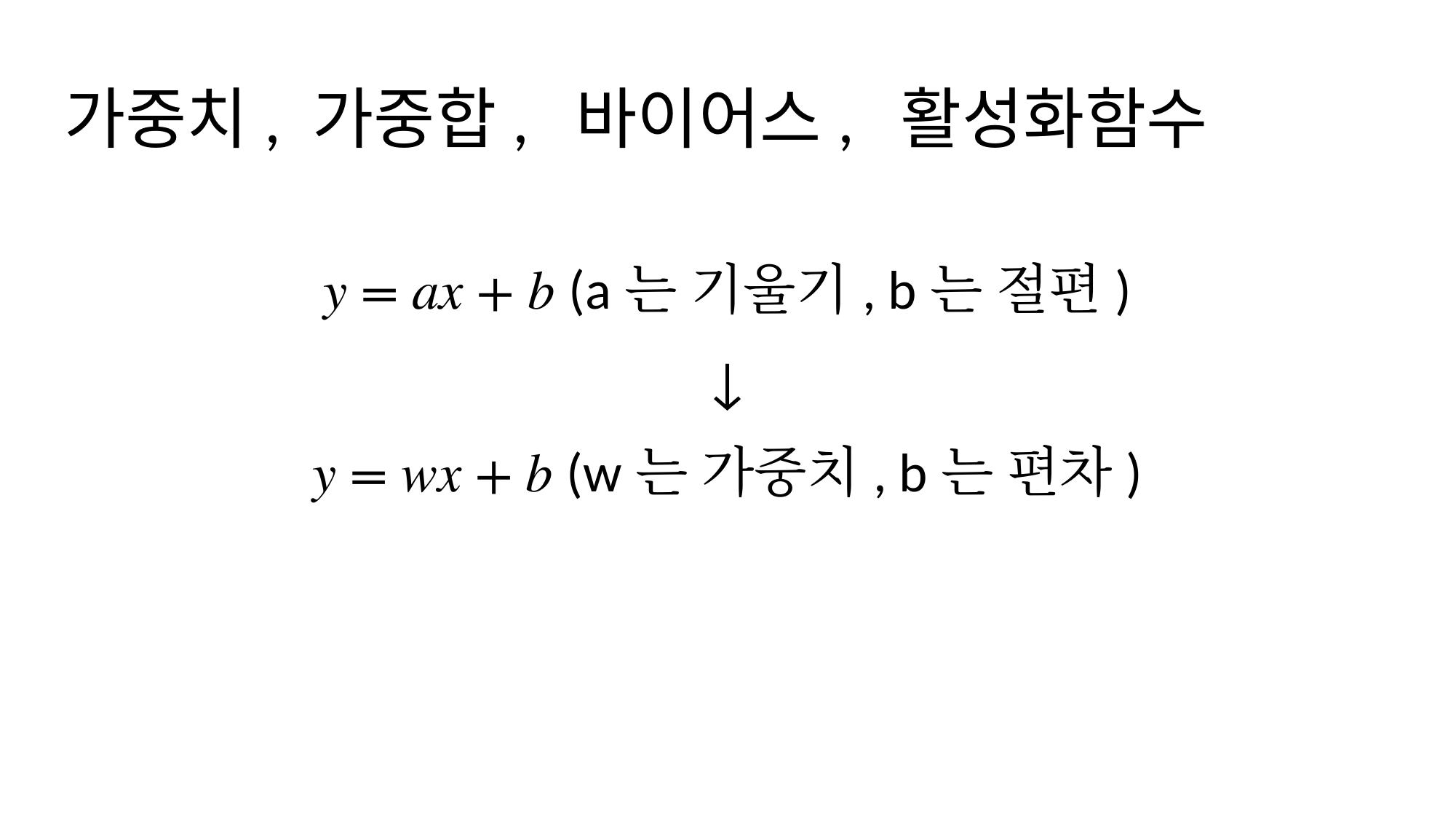

# 가중치, 가중합,  바이어스,  활성화함수
y = ax + b (a는 기울기, b는 절편)
↓
y = wx + b (w는 가중치, b는 편차)